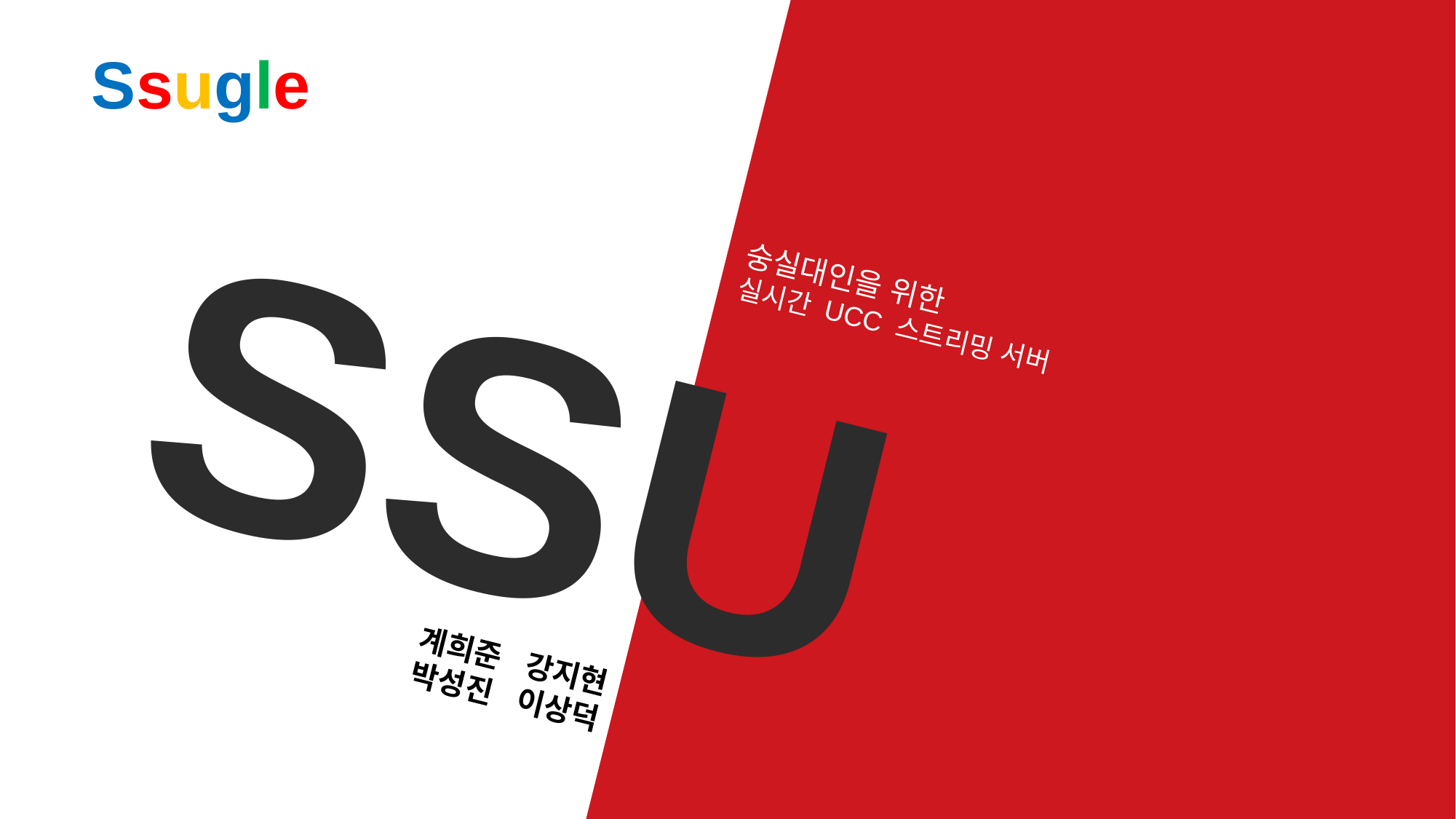

Ssugle
SSUTube
숭실대인을 위한
실시간 UCC 스트리밍 서버
계희준	강지현
박성진	이상덕